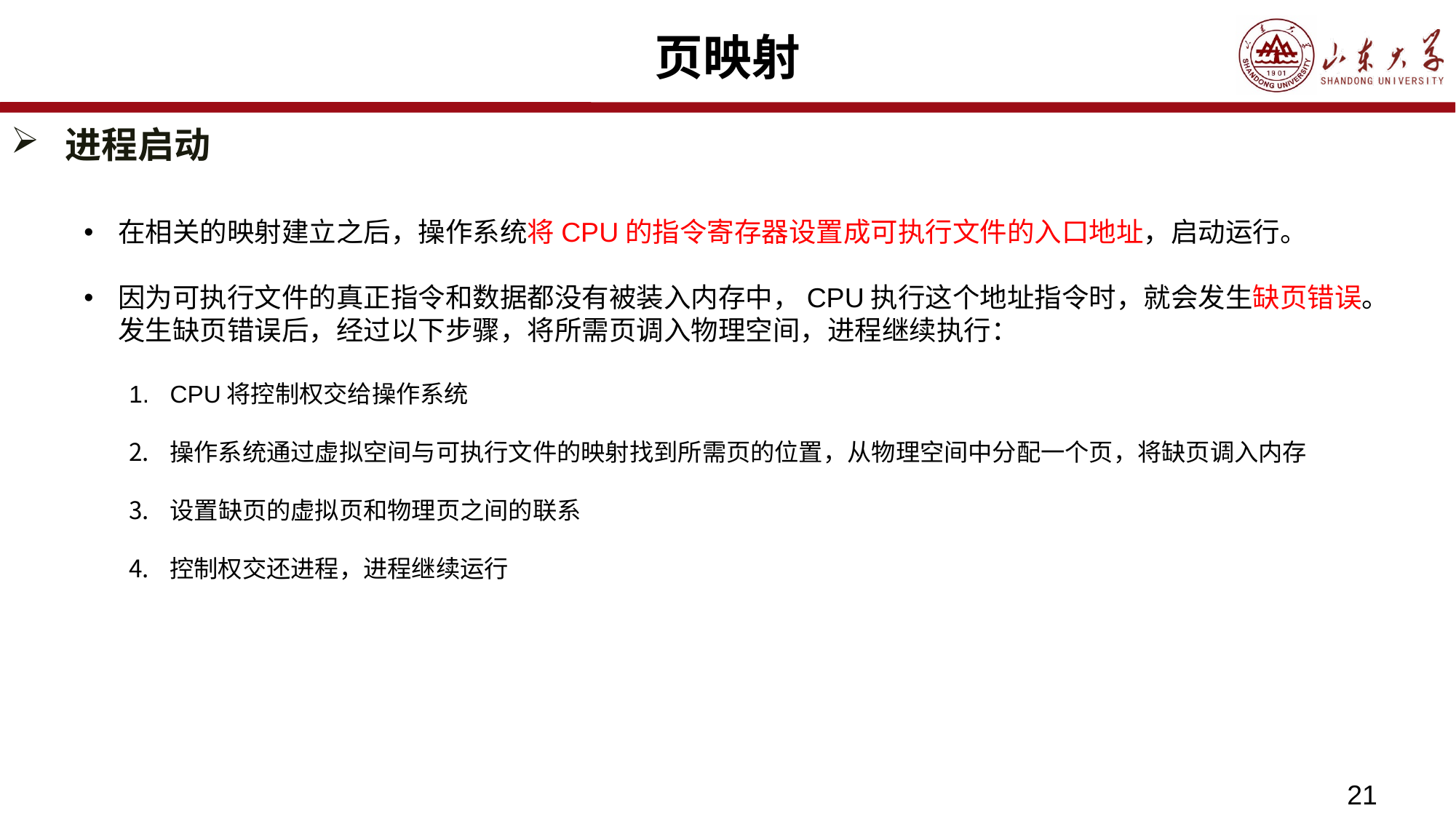

# 页映射
进程启动
在相关的映射建立之后，操作系统将CPU的指令寄存器设置成可执行文件的入口地址，启动运行。

因为可执行文件的真正指令和数据都没有被装入内存中，CPU执行这个地址指令时，就会发生缺页错误。发生缺页错误后，经过以下步骤，将所需页调入物理空间，进程继续执行：

CPU将控制权交给操作系统

操作系统通过虚拟空间与可执行文件的映射找到所需页的位置，从物理空间中分配一个页，将缺页调入内存

设置缺页的虚拟页和物理页之间的联系

控制权交还进程，进程继续运行

21